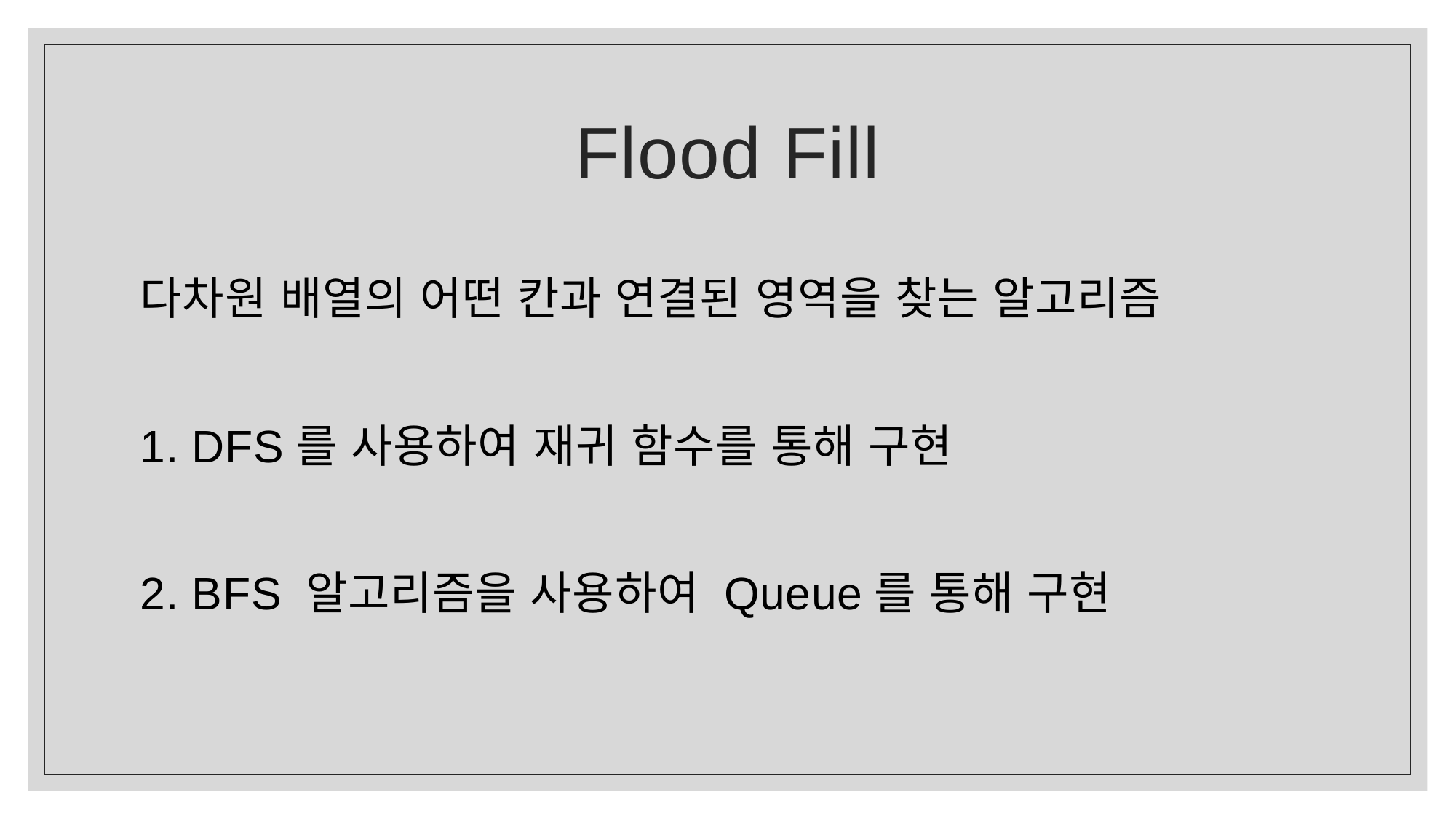

Flood Fill
다차원 배열의 어떤 칸과 연결된 영역을 찾는 알고리즘

1. DFS를 사용하여 재귀 함수를 통해 구현

2. BFS 알고리즘을 사용하여 Queue를 통해 구현